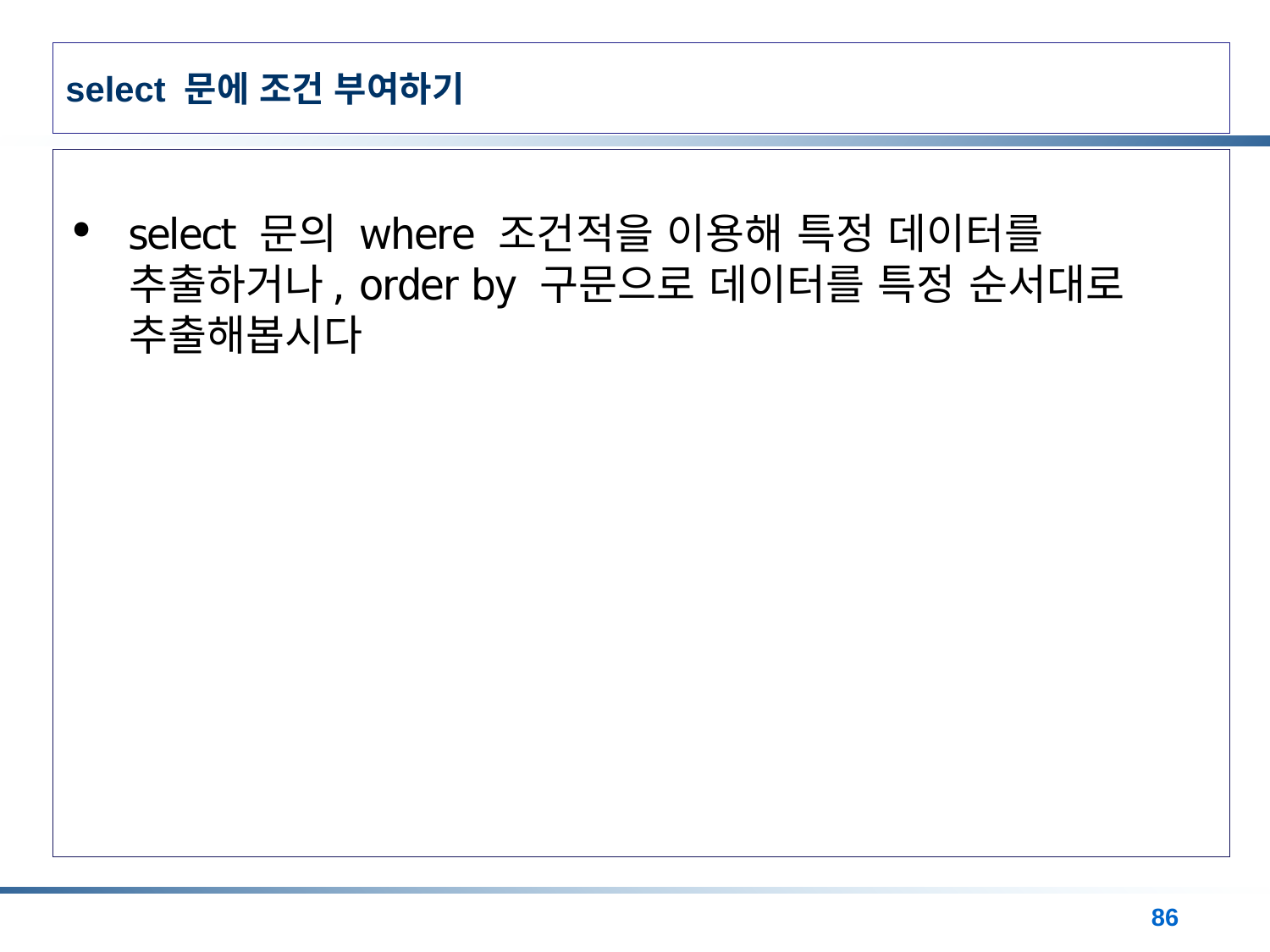

# select 문에 조건 부여하기

select 문의 where 조건적을 이용해 특정 데이터를 추출하거나, order by 구문으로 데이터를 특정 순서대로 추출해봅시다